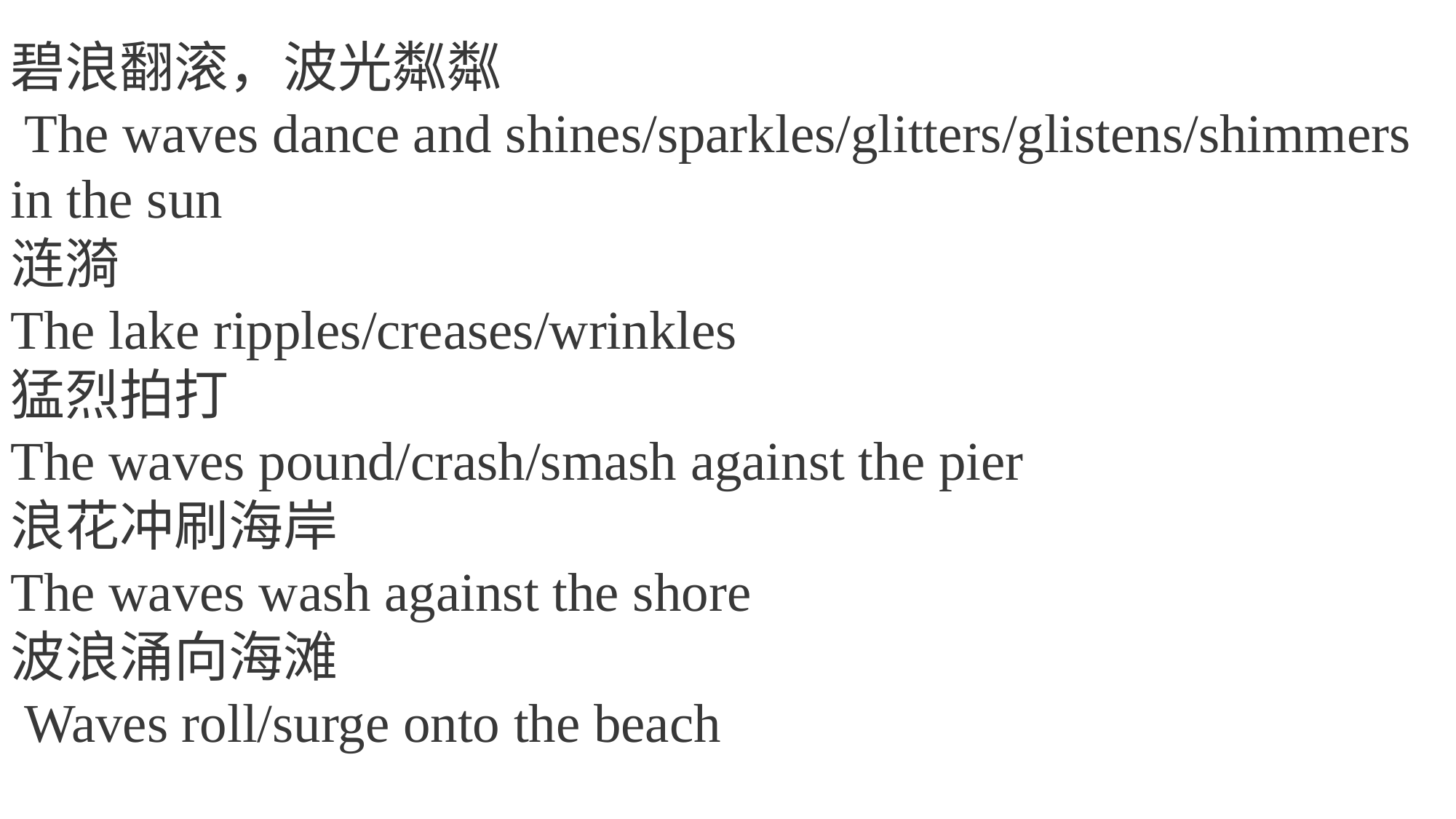

碧浪翻滚，波光粼粼
 The waves dance and shines/sparkles/glitters/glistens/shimmers
in the sun
涟漪
The lake ripples/creases/wrinkles
猛烈拍打
The waves pound/crash/smash against the pier
浪花冲刷海岸
The waves wash against the shore
波浪涌向海滩
 Waves roll/surge onto the beach